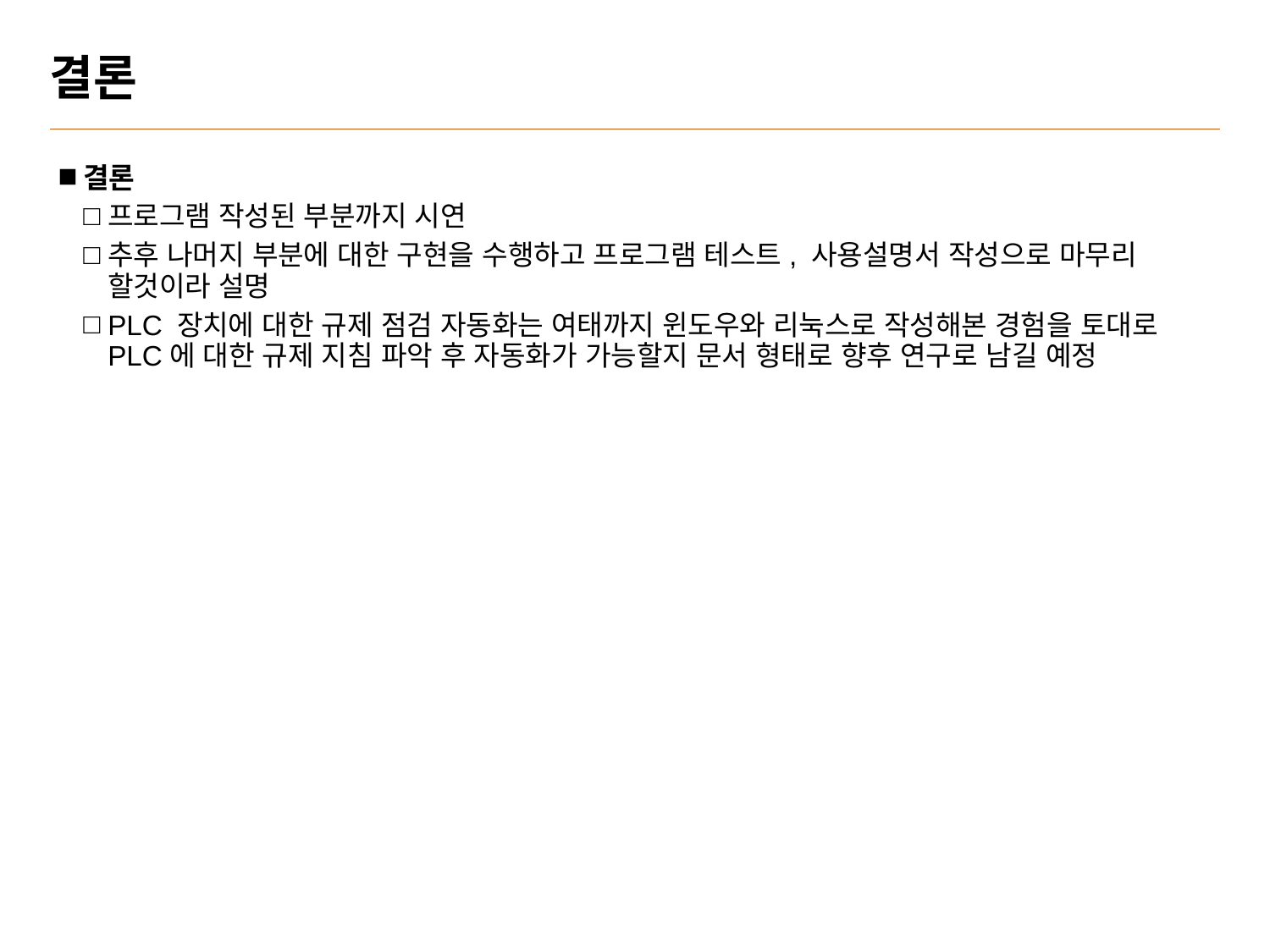

# 결론
결론
프로그램 작성된 부분까지 시연
추후 나머지 부분에 대한 구현을 수행하고 프로그램 테스트, 사용설명서 작성으로 마무리 할것이라 설명
PLC 장치에 대한 규제 점검 자동화는 여태까지 윈도우와 리눅스로 작성해본 경험을 토대로 PLC에 대한 규제 지침 파악 후 자동화가 가능할지 문서 형태로 향후 연구로 남길 예정